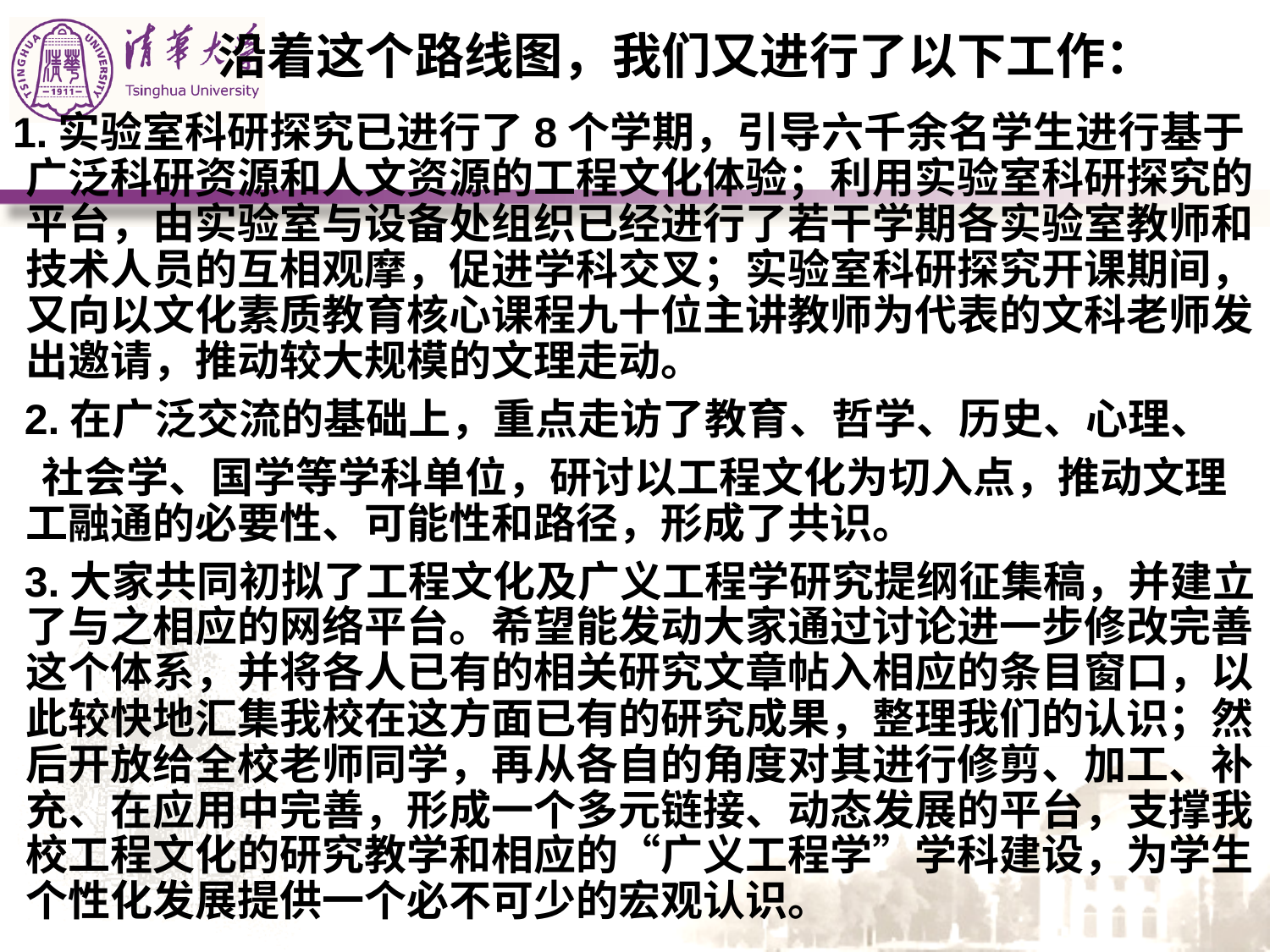

# 沿着这个路线图，我们又进行了以下工作：

1.实验室科研探究已进行了8个学期，引导六千余名学生进行基于广泛科研资源和人文资源的工程文化体验；利用实验室科研探究的平台，由实验室与设备处组织已经进行了若干学期各实验室教师和技术人员的互相观摩，促进学科交叉；实验室科研探究开课期间，又向以文化素质教育核心课程九十位主讲教师为代表的文科老师发出邀请，推动较大规模的文理走动。
 2.在广泛交流的基础上，重点走访了教育、哲学、历史、心理、
  社会学、国学等学科单位，研讨以工程文化为切入点，推动文理    工融通的必要性、可能性和路径，形成了共识。
 3.大家共同初拟了工程文化及广义工程学研究提纲征集稿，并建立了与之相应的网络平台。希望能发动大家通过讨论进一步修改完善这个体系，并将各人已有的相关研究文章帖入相应的条目窗口，以此较快地汇集我校在这方面已有的研究成果，整理我们的认识；然后开放给全校老师同学，再从各自的角度对其进行修剪、加工、补充、在应用中完善，形成一个多元链接、动态发展的平台，支撑我校工程文化的研究教学和相应的“广义工程学”学科建设，为学生个性化发展提供一个必不可少的宏观认识。